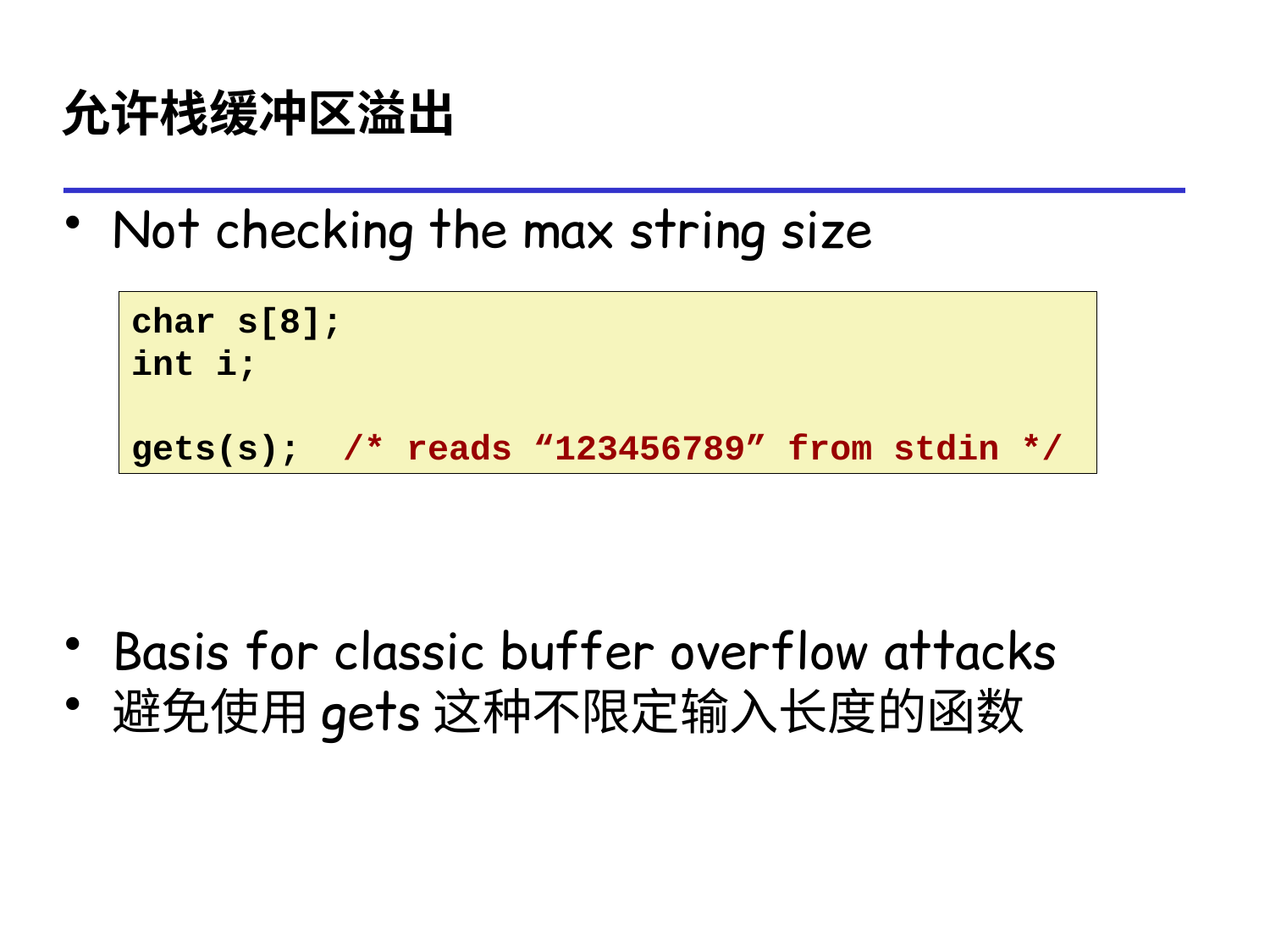

# 允许栈缓冲区溢出
Not checking the max string size

Basis for classic buffer overflow attacks
避免使用gets这种不限定输入长度的函数
char s[8];
int i;

gets(s);  /* reads “123456789” from stdin */